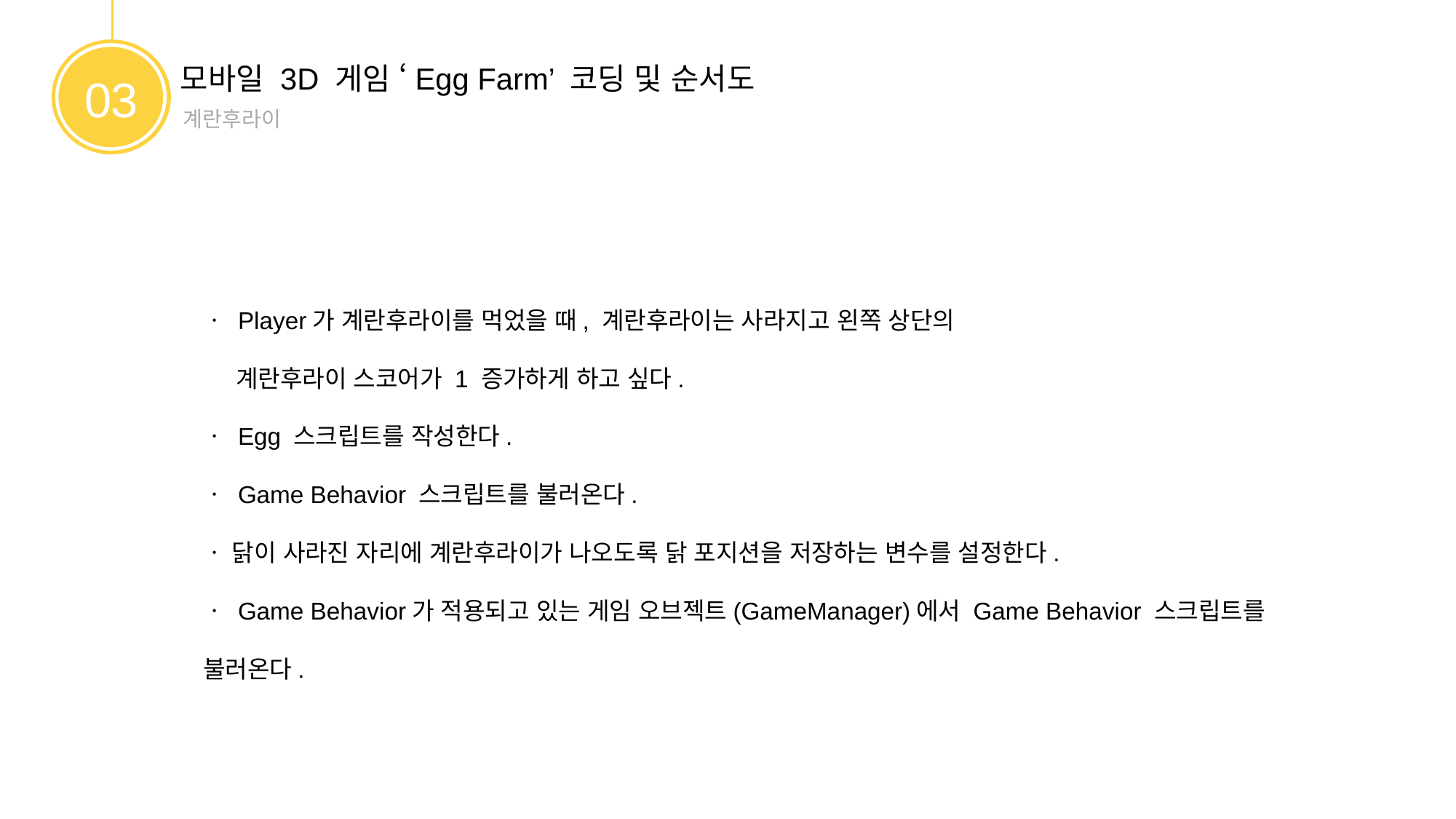

모바일 3D 게임 ‘Egg Farm’ 코딩 및 순서도
03
계란후라이
ㆍ Player가 계란후라이를 먹었을 때, 계란후라이는 사라지고 왼쪽 상단의
    계란후라이 스코어가 1 증가하게 하고 싶다.
ㆍ Egg 스크립트를 작성한다.
ㆍ Game Behavior 스크립트를 불러온다.
ㆍ 닭이 사라진 자리에 계란후라이가 나오도록 닭 포지션을 저장하는 변수를 설정한다.
ㆍ Game Behavior가 적용되고 있는 게임 오브젝트(GameManager)에서 Game Behavior 스크립트를 불러온다.